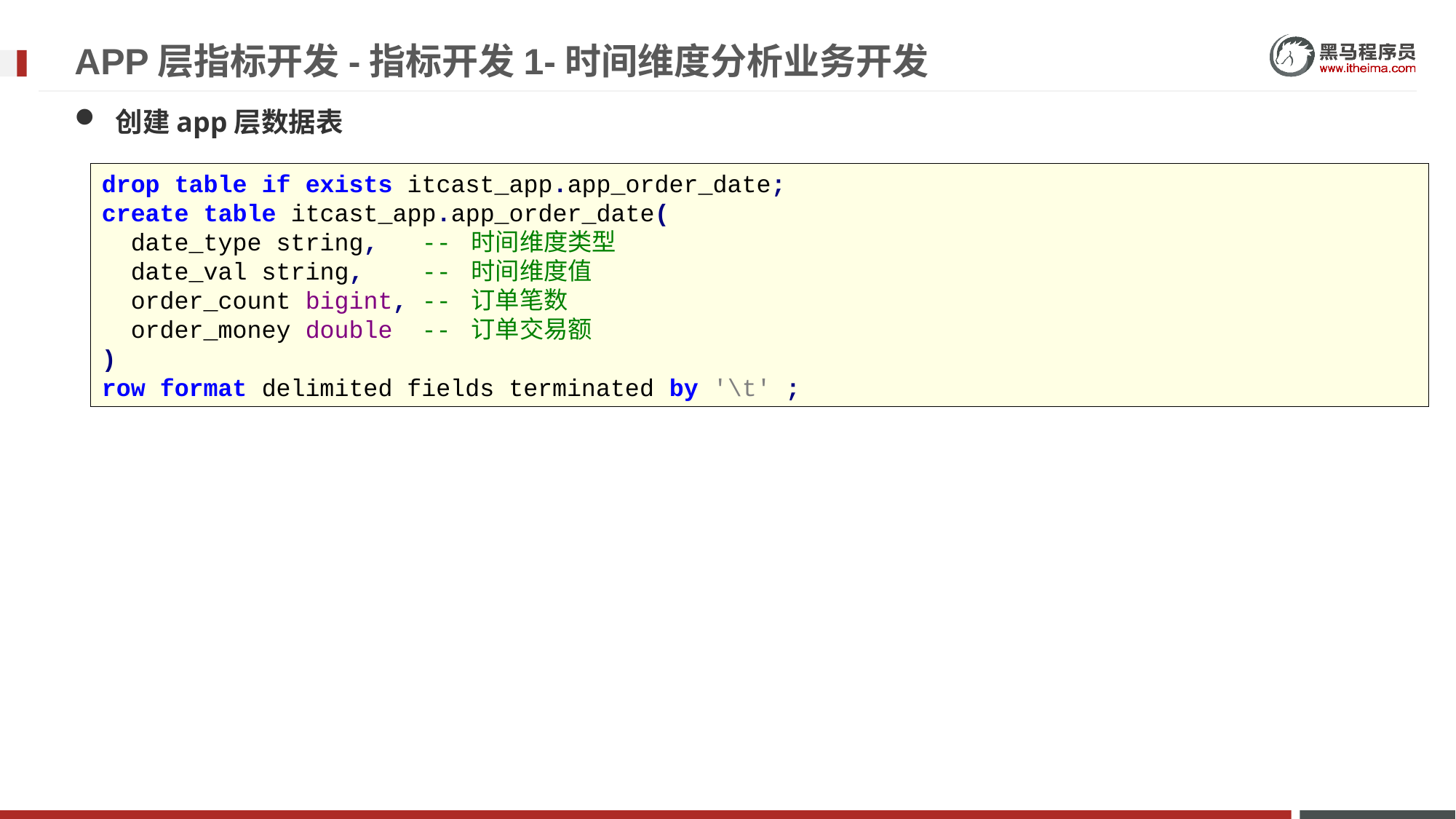

# APP层指标开发-指标开发1-时间维度分析业务开发
创建app层数据表

drop table if exists itcast_app.app_order_date;
create table itcast_app.app_order_date(
  date_type string,   -- 时间维度类型
  date_val string,    -- 时间维度值
  order_count bigint, -- 订单笔数
  order_money double  -- 订单交易额
)
row format delimited fields terminated by '\t' ;